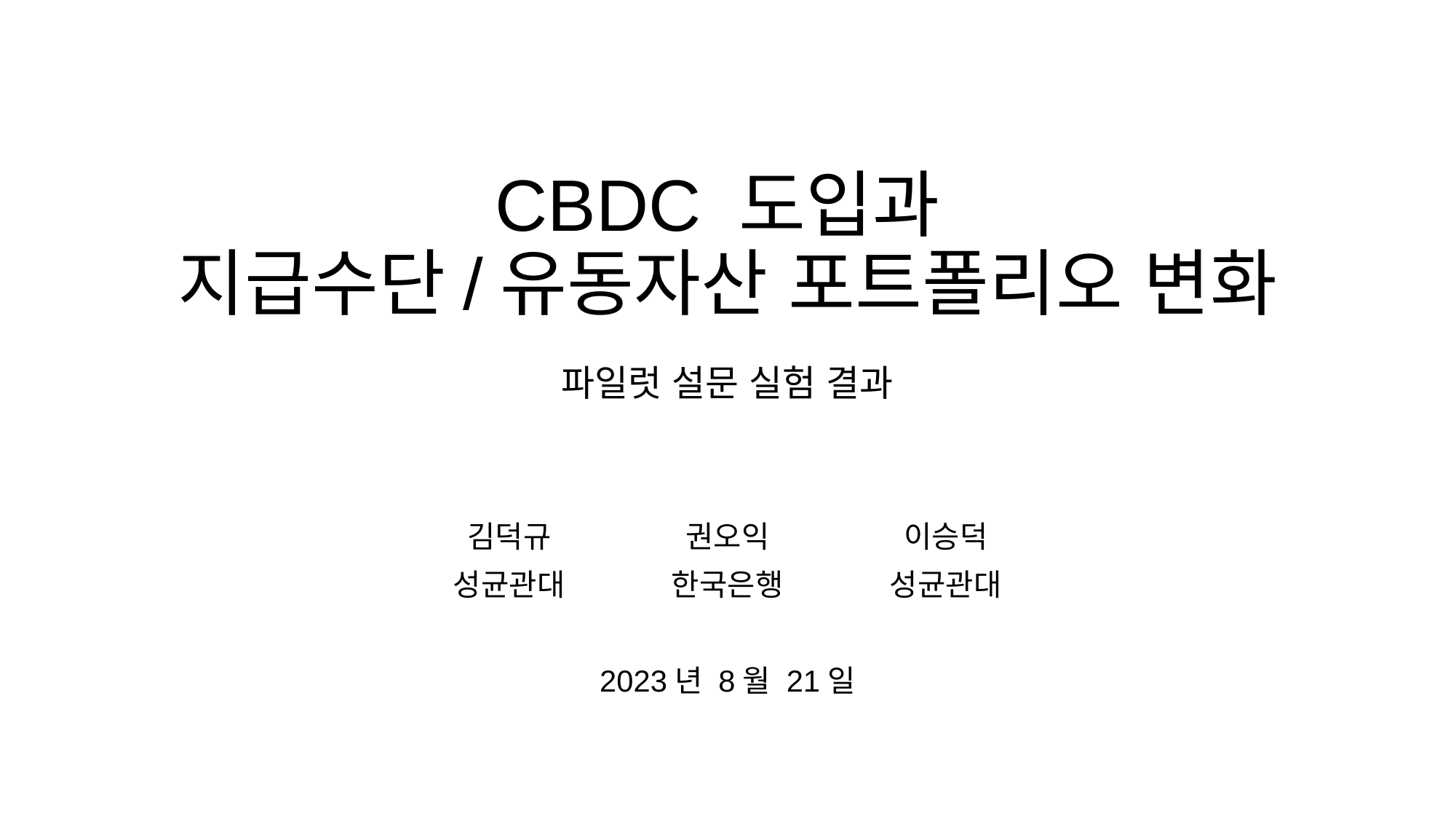

# CBDC 도입과 지급수단/유동자산 포트폴리오 변화 파일럿 설문 실험 결과
김덕규		권오익		이승덕
성균관대	한국은행	성균관대

2023년 8월 21일